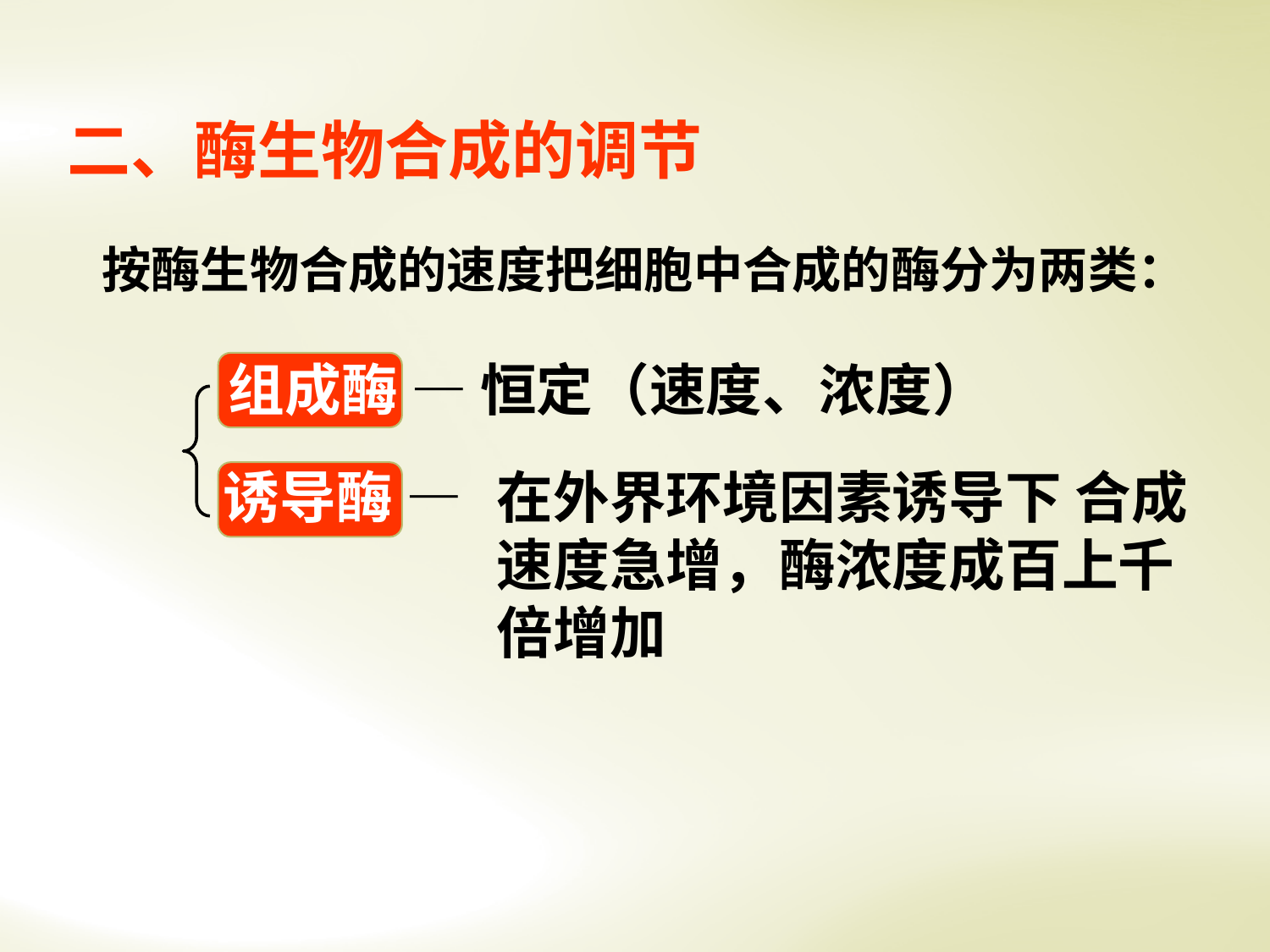

二、酶生物合成的调节
  按酶生物合成的速度把细胞中合成的酶分为两类：
组成酶 — 恒定（速度、浓度）

诱导酶 —
在外界环境因素诱导下 合成速度急增，酶浓度成百上千倍增加